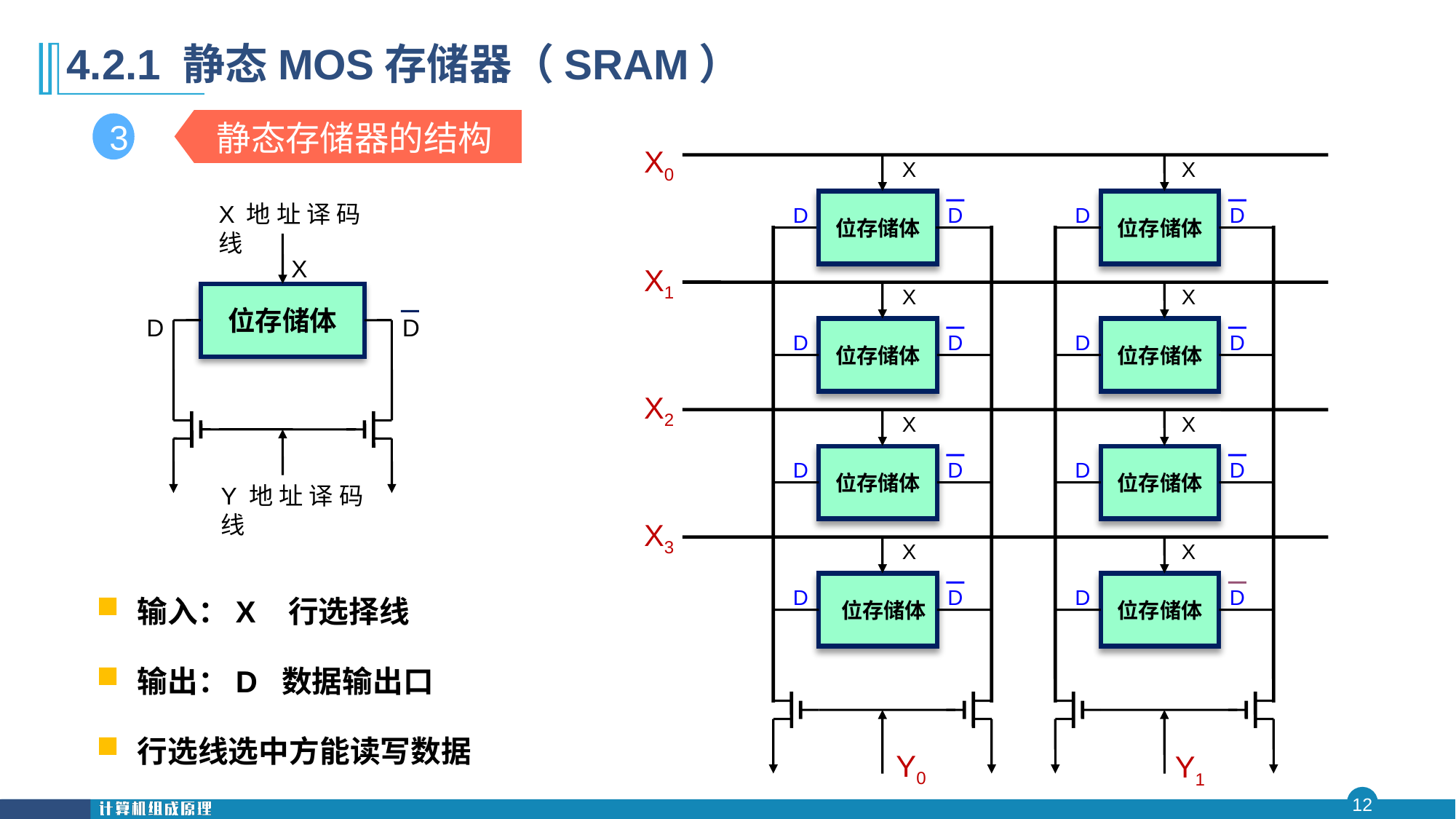

第四 章
# 4.2.1 静态MOS存储器（SRAM）

3
静态存储器的结构
X0

X
位存储体
D
D

X
位存储体
D
D

X
位存储体
D
D

X
位存储体
D
D

X
位存储体
D
D

X地址译码线

X
位存储体
D
D

Y地址译码线

X1

X
位存储体
D
D

X2

X
位存储体
D
D

X3

X
位存储体
D
D

输入：X   行选择线
输出：D  数据输出口
行选线选中方能读写数据

Y0

Y1